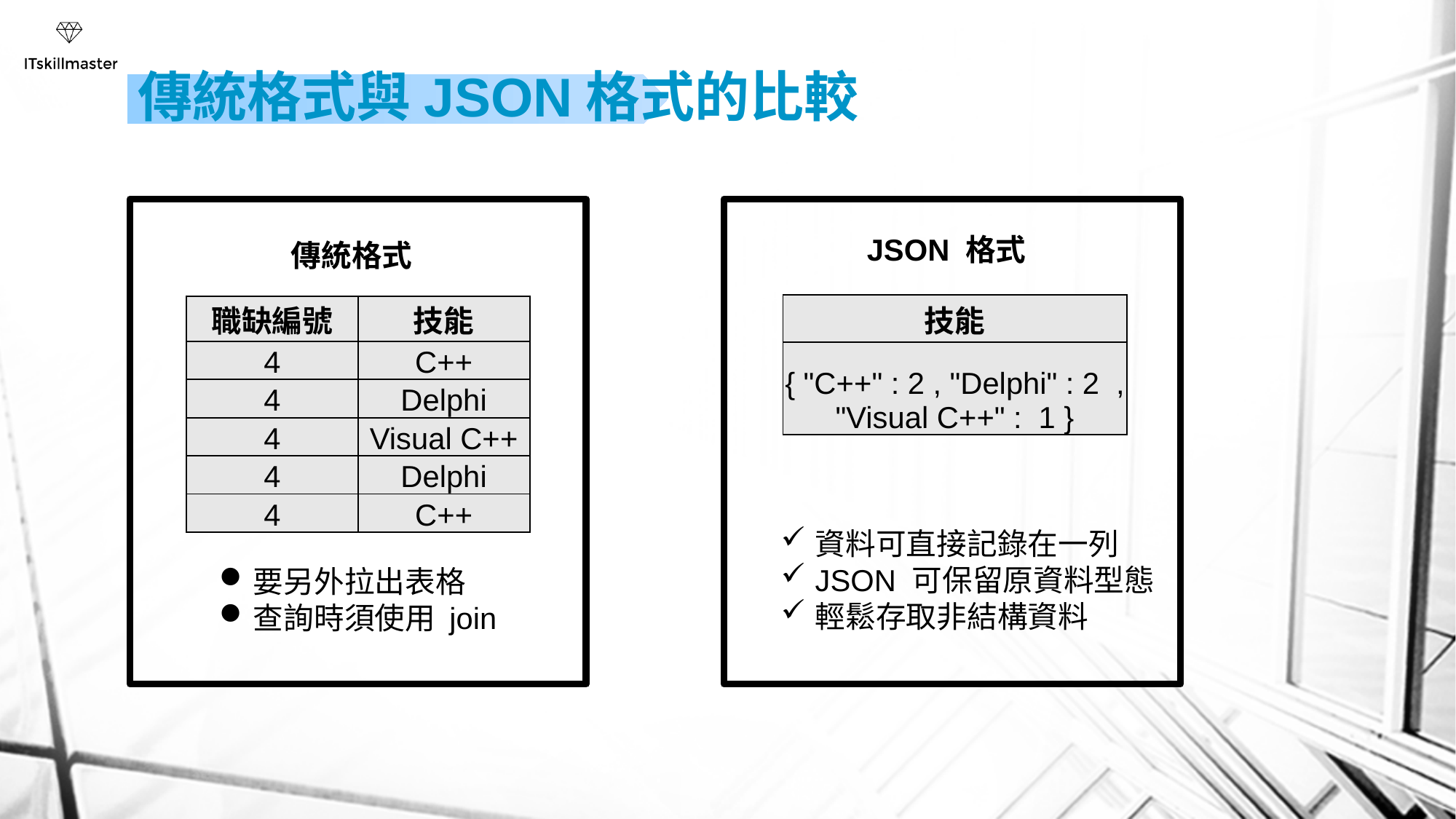

# 傳統格式與JSON格式的比較

JSON 格式
傳統格式
| 技能 |
| --- |
| { "C++" : 2 , "Delphi" : 2 , "Visual C++" : 1 } |
| 職缺編號 | 技能 |
| --- | --- |
| 4 | C++ |
| 4 | Delphi |
| 4 | Visual C++ |
| 4 | Delphi |
| 4 | C++ |
資料可直接記錄在一列
JSON 可保留原資料型態
輕鬆存取非結構資料
要另外拉出表格
查詢時須使用 join